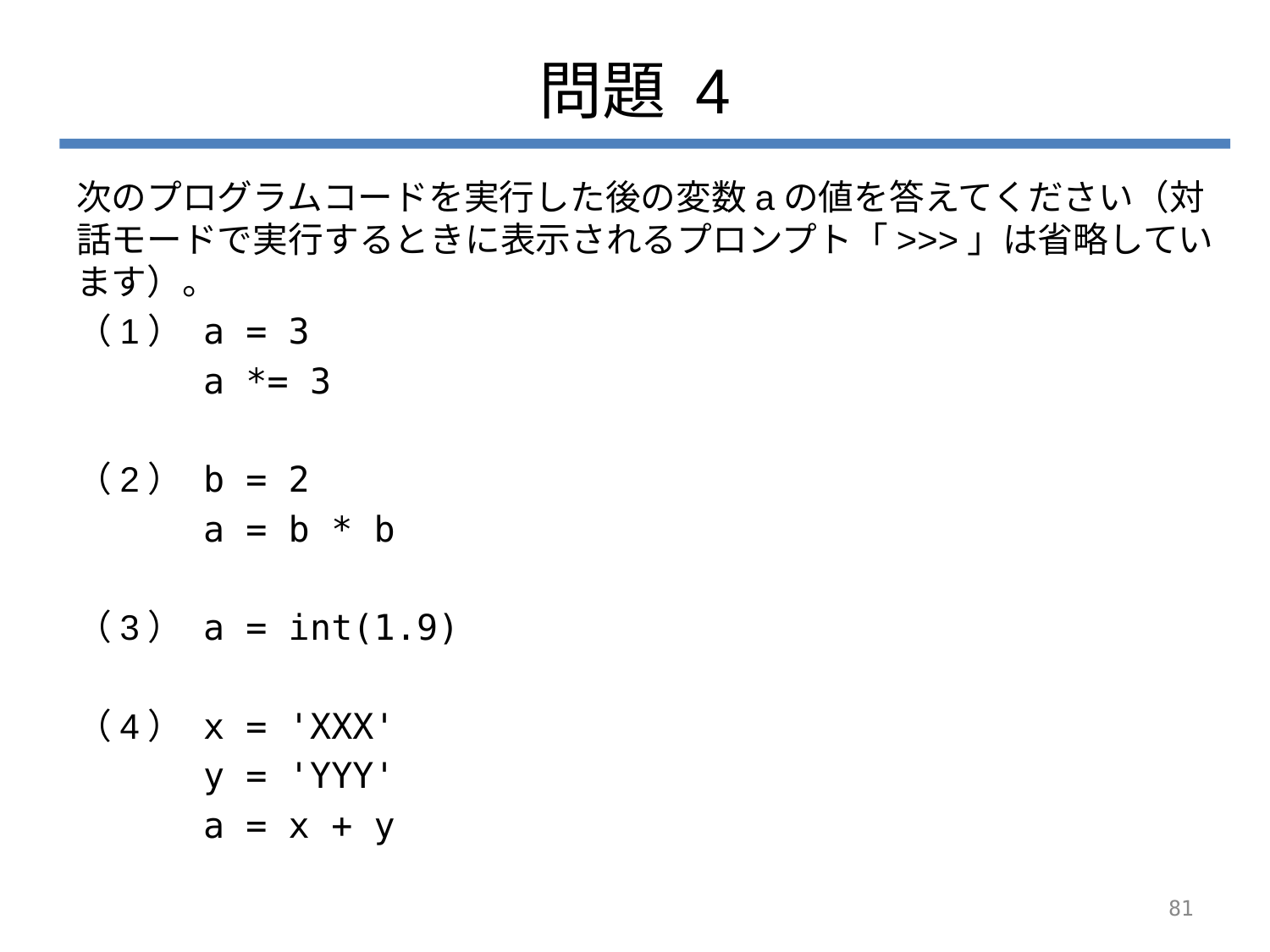

# 問題 4
次のプログラムコードを実行した後の変数aの値を答えてください（対話モードで実行するときに表示されるプロンプト「>>>」は省略しています）。
（1）	a = 3
	a *= 3

（2）	b = 2
	a = b * b

（3）	a = int(1.9)

（4）	x = 'XXX'
	y = 'YYY'
	a = x + y
81